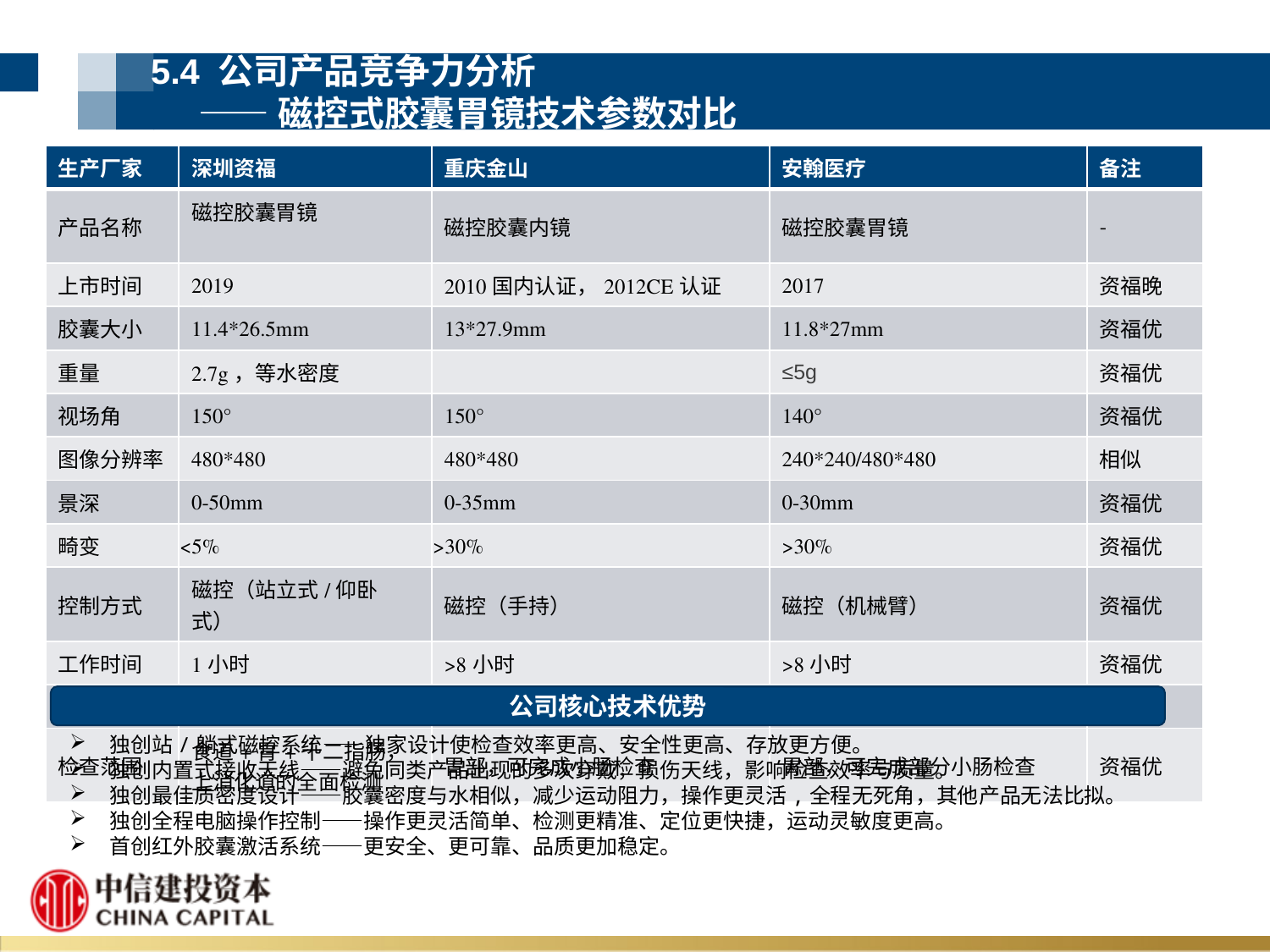

5.4 公司产品竞争力分析
      ——磁控式胶囊胃镜技术参数对比
| 生产厂家 | 深圳资福 | 重庆金山 | 安翰医疗 | 备注 |
| --- | --- | --- | --- | --- |
| 产品名称 | 磁控胶囊胃镜 | 磁控胶囊内镜 | 磁控胶囊胃镜 | - |
| 上市时间 | 2019 | 2010国内认证，2012CE认证 | 2017 | 资福晚 |
| 胶囊大小 | 11.4\*26.5mm | 13\*27.9mm | 11.8\*27mm | 资福优 |
| 重量 | 2.7g，等水密度 |  | ≤5g | 资福优 |
| 视场角 | 150° | 150° | 140° | 资福优 |
| 图像分辨率 | 480\*480 | 480\*480 | 240\*240/480\*480 | 相似 |
| 景深 | 0-50mm | 0-35mm | 0-30mm | 资福优 |
| 畸变 | <5% | >30% | >30% | 资福优 |
| 控制方式 | 磁控（站立式/仰卧式） | 磁控（手持） | 磁控（机械臂） | 资福优 |
| 工作时间 | 1小时 | >8小时 | >8小时 | 资福优 |
| 工作频率 | 4fps | 2fps | 2fps（QGVA） | 资福优 |
| 检查范围 | 食道+胃+十二指肠， 上消化道的全面检测 | 胃部，可完成小肠检查 | 胃部，可完成部分小肠检查 | 资福优 |
公司核心技术优势
独创站/躺式磁控系统——独家设计使检查效率更高、安全性更高、存放更方便。
独创内置式接收天线——避免同类产品出现的多次穿戴，损伤天线，影响检查效率与质量。
独创最佳质密度设计——胶囊密度与水相似，减少运动阻力，操作更灵活,全程无死角，其他产品无法比拟。
独创全程电脑操作控制——操作更灵活简单、检测更精准、定位更快捷，运动灵敏度更高。
首创红外胶囊激活系统——更安全、更可靠、品质更加稳定。